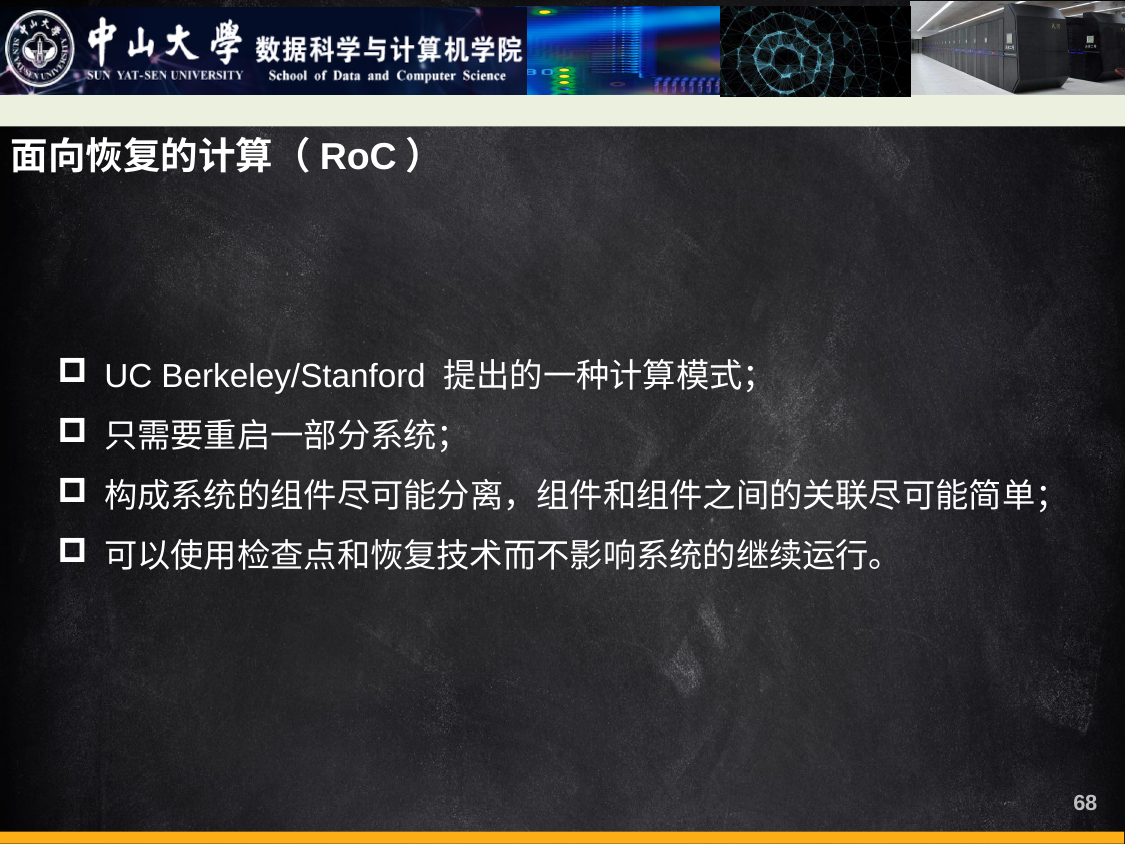

面向恢复的计算（RoC）
UC Berkeley/Stanford 提出的一种计算模式；
只需要重启一部分系统；
构成系统的组件尽可能分离，组件和组件之间的关联尽可能简单；
可以使用检查点和恢复技术而不影响系统的继续运行。